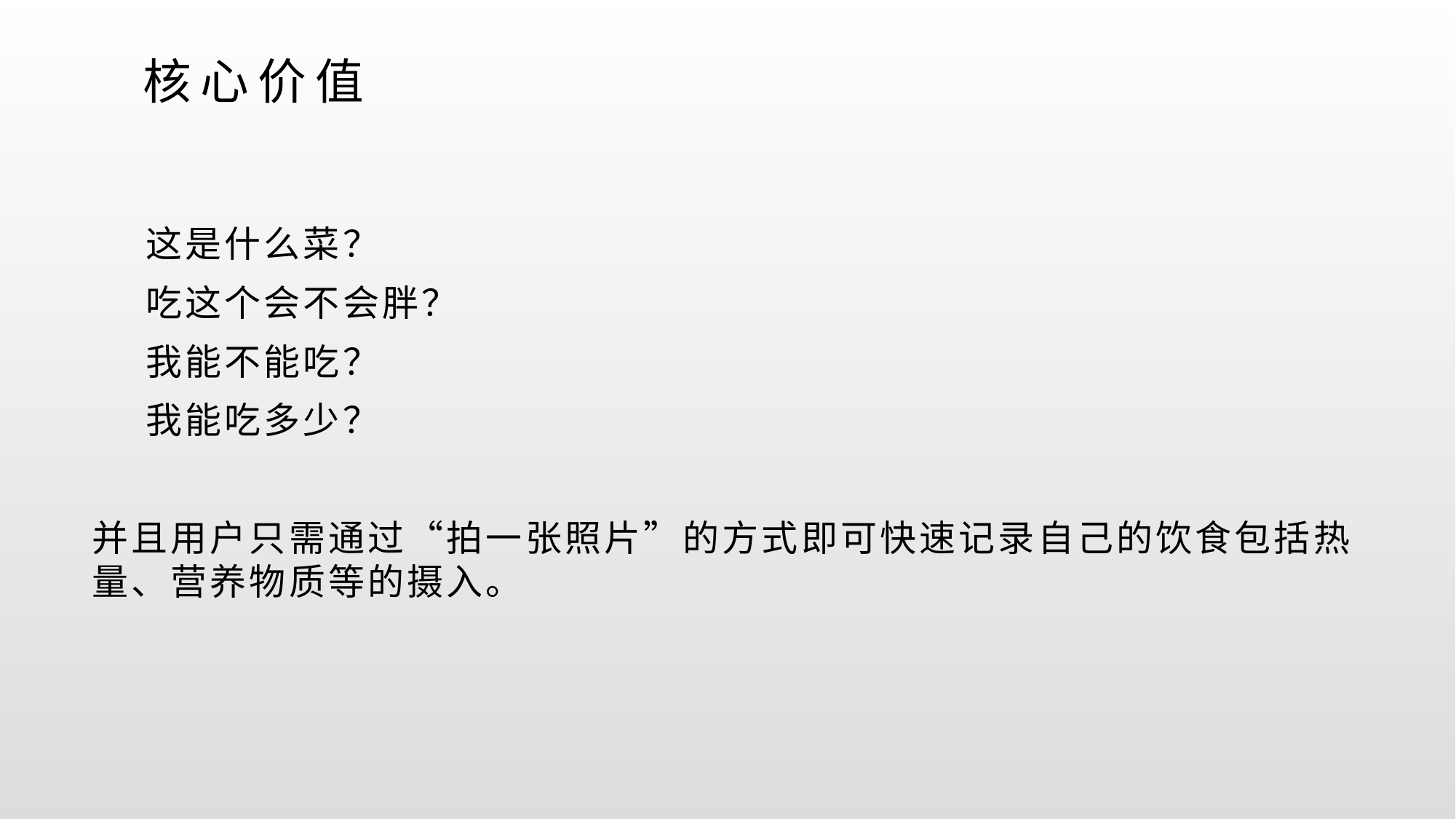

# 核心价值
    这是什么菜？
    吃这个会不会胖？
    我能不能吃？
    我能吃多少？

并且用户只需通过“拍一张照片”的方式即可快速记录自己的饮食包括热量、营养物质等的摄入。